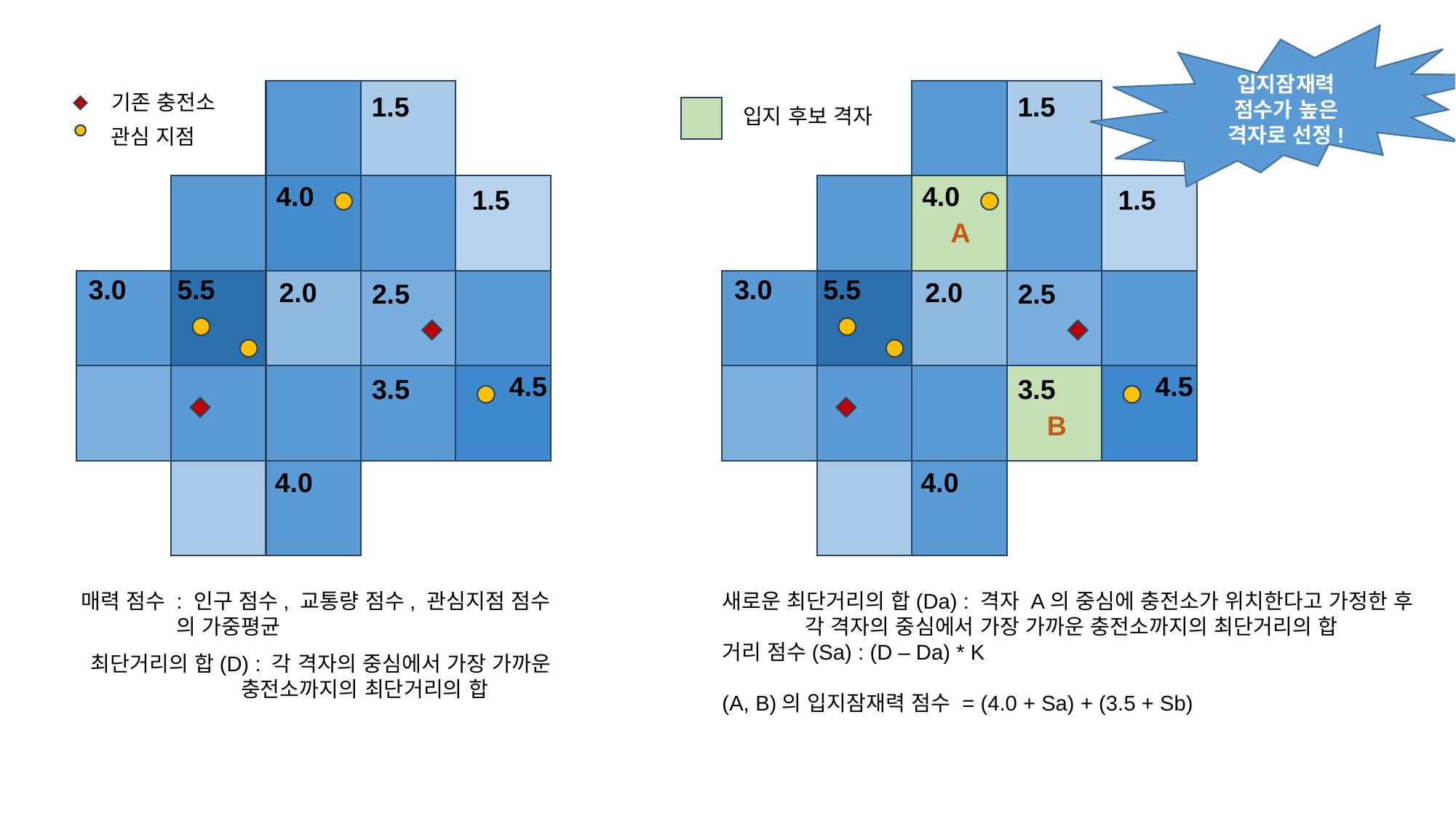

입지잠재력 점수가 높은 격자로 선정!

기존 충전소

관심 지점

1.5
1.5
입지 후보 격자

4.0
4.0
1.5
1.5
A
3.0
5.5
3.0
5.5
2.0
2.0
2.5
2.5
4.5
4.5
3.5
3.5
B
4.0
4.0
매력 점수 : 인구 점수, 교통량 점수, 관심지점 점수
               의 가중평균
새로운 최단거리의 합(Da) : 격자 A의 중심에 충전소가 위치한다고 가정한 후
             각 격자의 중심에서 가장 가까운 충전소까지의 최단거리의 합
거리 점수(Sa) : (D – Da) * K

(A, B)의 입지잠재력 점수 = (4.0 + Sa) + (3.5 + Sb)
최단거리의 합(D) : 각 격자의 중심에서 가장 가까운
	      충전소까지의 최단거리의 합